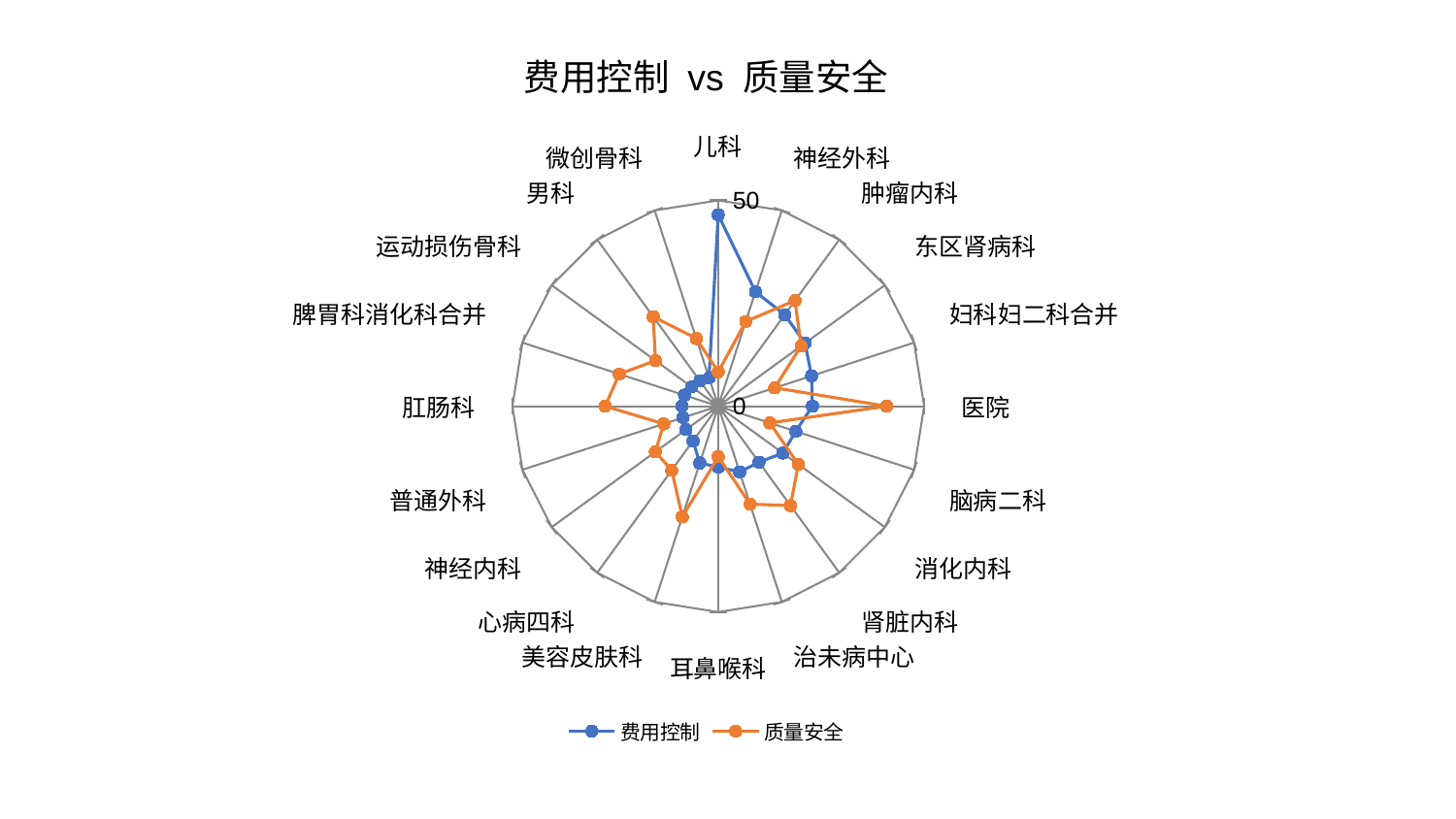

### Chart: 费用控制 vs 质量安全

| Category | 费用控制 | 质量安全 |
|---|---|---|
| 儿科 | 46.49017769524525 | 8.357521533436744 |
| 神经外科 | 29.241630560209515 | 21.634978184612372 |
| 肿瘤内科 | 27.468183144699076 | 31.725017133334745 |
| 东区肾病科 | 26.06054012468833 | 24.866172105947033 |
| 妇科妇二科合并 | 23.83019298435573 | 14.42602951782404 |
| 医院 | 22.868001588837735 | 40.88118051619231 |
| 脑病二科 | 19.79835497130676 | 13.16486206524883 |
| 消化内科 | 19.384057573858367 | 24.04633597158311 |
| 肾脏内科 | 16.826396115114182 | 29.861266209374953 |
| 治未病中心 | 16.803023099003198 | 25.014481645546105 |
| 耳鼻喉科 | 14.805278510409678 | 12.263540021876205 |
| 美容皮肤科 | 14.536711861270208 | 28.28053008594543 |
| 心病四科 | 10.421044085541762 | 19.250122311981674 |
| 神经内科 | 9.704960070994591 | 18.895876806580567 |
| 普通外科 | 9.00270274357598 | 13.91608900193259 |
| 肛肠科 | 8.824055490357264 | 27.485194178685738 |
| 脾胃科消化科合并 | 8.615227920487929 | 25.2796519604314 |
| 运动损伤骨科 | 7.9797859674280955 | 18.847719235793328 |
| 男科 | 7.584717772447493 | 26.899296674633156 |
| 微创骨科 | 7.265012204535394 | 17.29451751217953 |
40